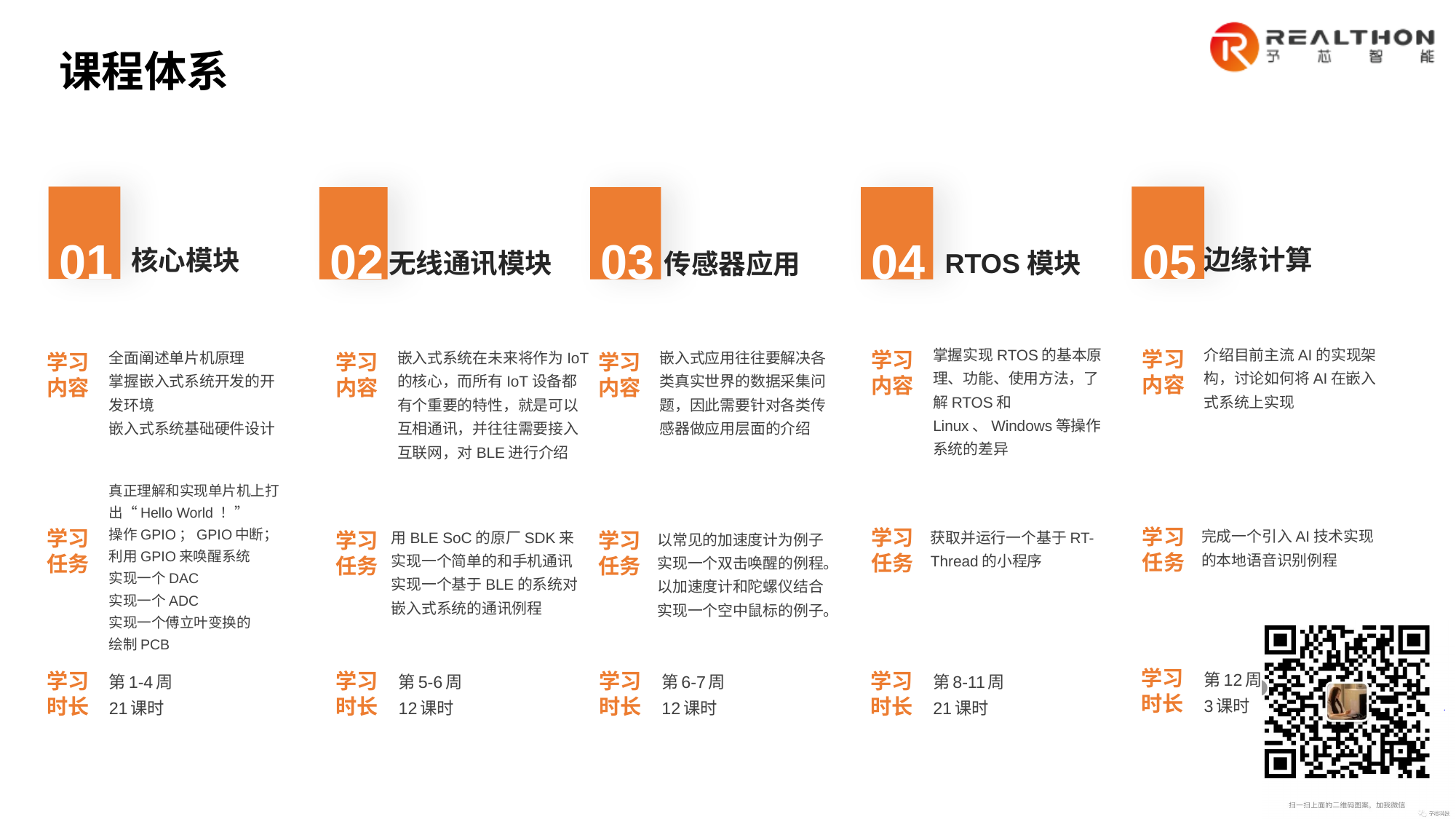

课程体系

01
核心模块

05
边缘计算

02
无线通讯模块

03
传感器应用

04
RTOS模块
掌握实现RTOS的基本原理、功能、使用方法，了解RTOS和Linux、Windows等操作系统的差异
介绍目前主流AI的实现架构，讨论如何将AI在嵌入式系统上实现
全面阐述单片机原理
掌握嵌入式系统开发的开发环境
嵌入式系统基础硬件设计
嵌入式应用往往要解决各类真实世界的数据采集问题，因此需要针对各类传感器做应用层面的介绍
嵌入式系统在未来将作为IoT的核心，而所有IoT设备都有个重要的特性，就是可以互相通讯，并往往需要接入互联网，对BLE进行介绍
学习内容
学习内容
学习内容
学习内容
学习内容
真正理解和实现单片机上打出“Hello World ！”
操作GPIO；GPIO中断；利用GPIO来唤醒系统
实现一个DAC
实现一个ADC
实现一个傅立叶变换的
绘制PCB
学习任务
学习任务
完成一个引入AI技术实现的本地语音识别例程
学习任务
获取并运行一个基于RT-Thread的小程序
学习任务
学习任务
用BLE SoC的原厂SDK来实现一个简单的和手机通讯
实现一个基于BLE的系统对嵌入式系统的通讯例程

以常见的加速度计为例子实现一个双击唤醒的例程。以加速度计和陀螺仪结合实现一个空中鼠标的例子。
学习时长
学习时长
学习时长
第12周
3课时
学习时长
第1-4周
21课时
第5-6周
12课时
学习时长
第6-7周
12课时
第8-11周
21课时